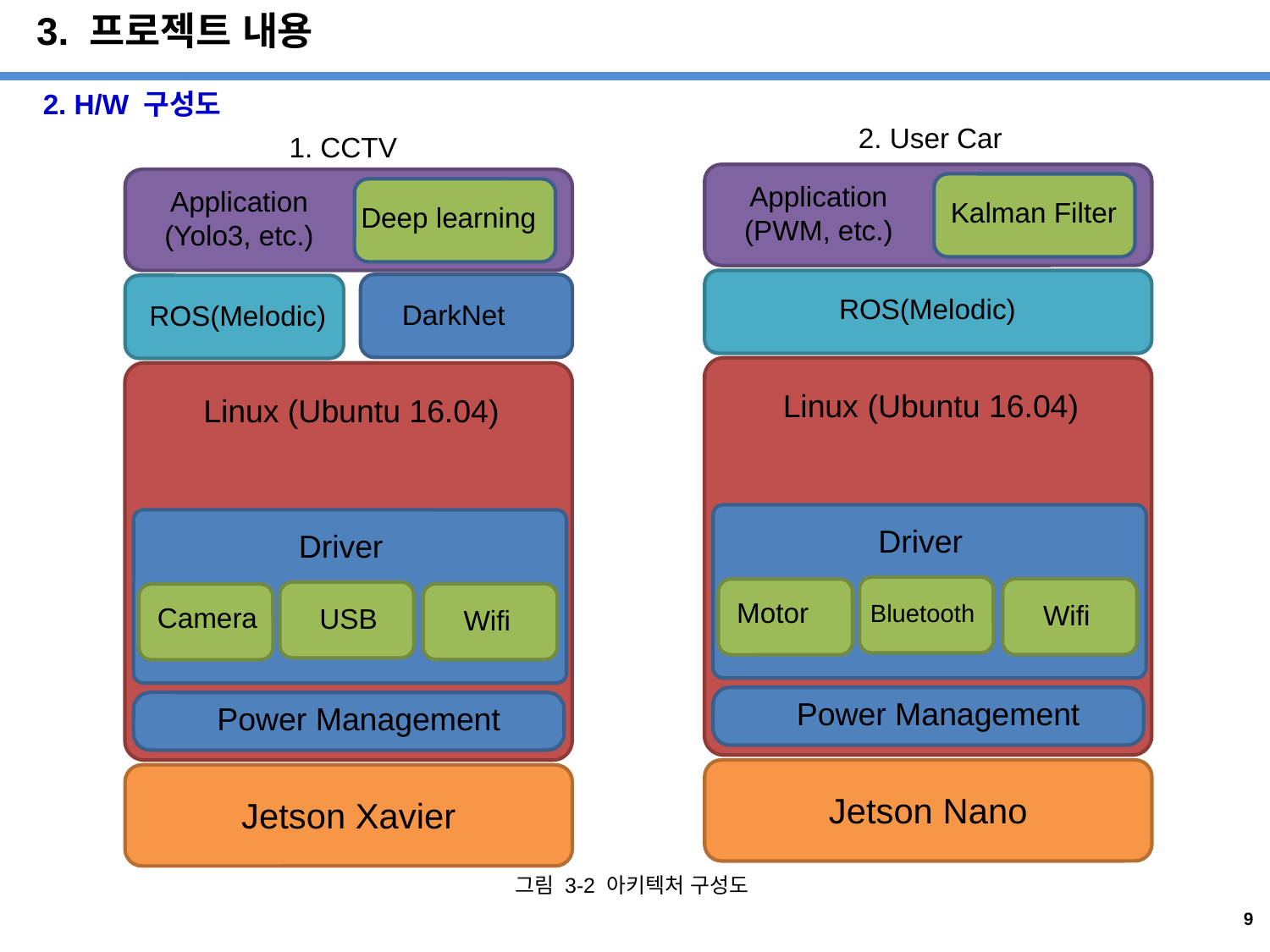

# 3. 프로젝트 내용
2. H/W 구성도
2. User Car
1. CCTV

Application
(PWM, etc.)

Kalman Filter

ROS(Melodic)

Linux (Ubuntu 16.04)

Driver

Motor
Bluetooth
Wifi

Power Management

Jetson Nano

Application
(Yolo3, etc.)

Deep learning

DarkNet
ROS(Melodic)

Linux (Ubuntu 16.04)

Driver

Camera
USB
Wifi

Power Management

Jetson Xavier
그림 3-2 아키텍처 구성도
9